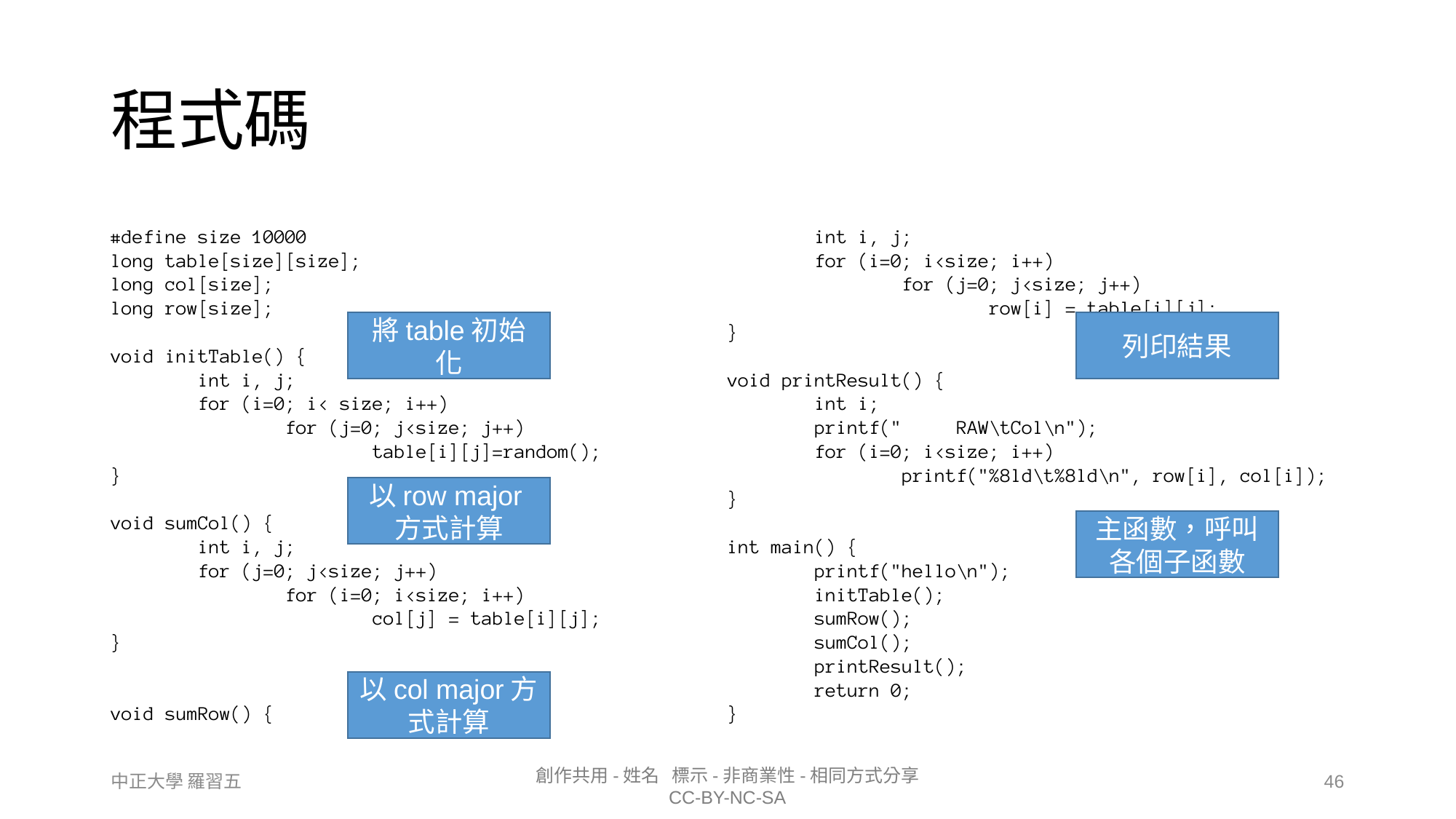

# 程式碼
#define size 10000
long table[size][size];
long col[size];
long row[size];

void initTable() {
        int i, j;
        for (i=0; i< size; i++)
                for (j=0; j<size; j++)
                        table[i][j]=random();
}

void sumCol() {
        int i, j;
        for (j=0; j<size; j++)
                for (i=0; i<size; i++)
                        col[j] = table[i][j];
}

void sumRow() {
        int i, j;
        for (i=0; i<size; i++)
                for (j=0; j<size; j++)
                        row[i] = table[i][j];
}

void printResult() {
        int i;
        printf("     RAW\tCol\n");
        for (i=0; i<size; i++)
                printf("%8ld\t%8ld\n", row[i], col[i]);
}

int main() {
        printf("hello\n");
        initTable();
        sumRow();
        sumCol();
        printResult();
        return 0;
}
將table初始化
列印結果
以row major方式計算
主函數，呼叫各個子函數
以col major方式計算
46